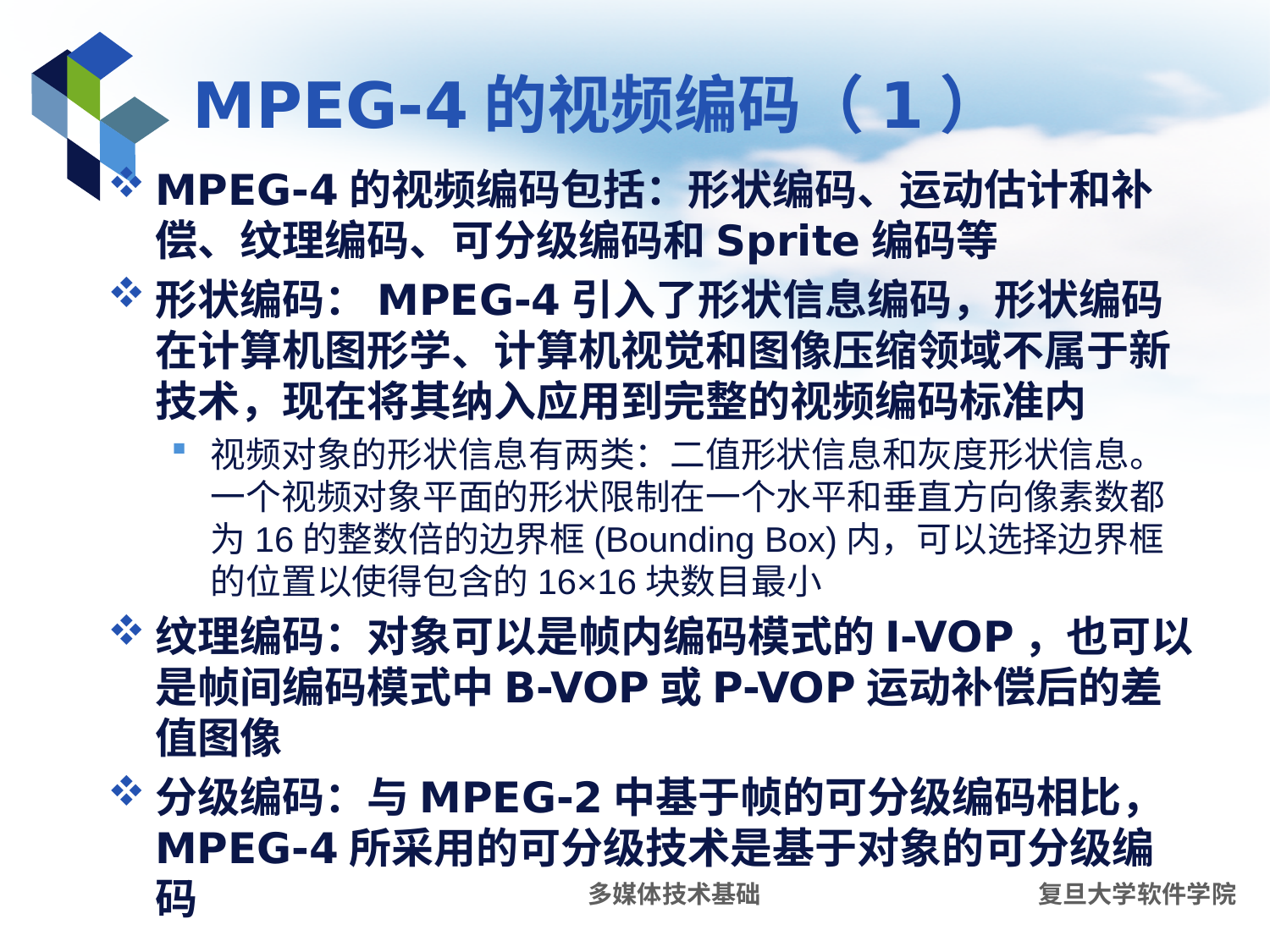

# MPEG-4的视频编码（1）
MPEG-4的视频编码包括：形状编码、运动估计和补偿、纹理编码、可分级编码和Sprite编码等
形状编码：MPEG-4引入了形状信息编码，形状编码在计算机图形学、计算机视觉和图像压缩领域不属于新技术，现在将其纳入应用到完整的视频编码标准内
视频对象的形状信息有两类：二值形状信息和灰度形状信息。一个视频对象平面的形状限制在一个水平和垂直方向像素数都为16的整数倍的边界框(Bounding Box)内，可以选择边界框的位置以使得包含的16×16块数目最小
纹理编码：对象可以是帧内编码模式的I-VOP，也可以是帧间编码模式中B-VOP或P-VOP运动补偿后的差值图像
分级编码：与MPEG-2中基于帧的可分级编码相比，MPEG-4所采用的可分级技术是基于对象的可分级编码
多媒体技术基础